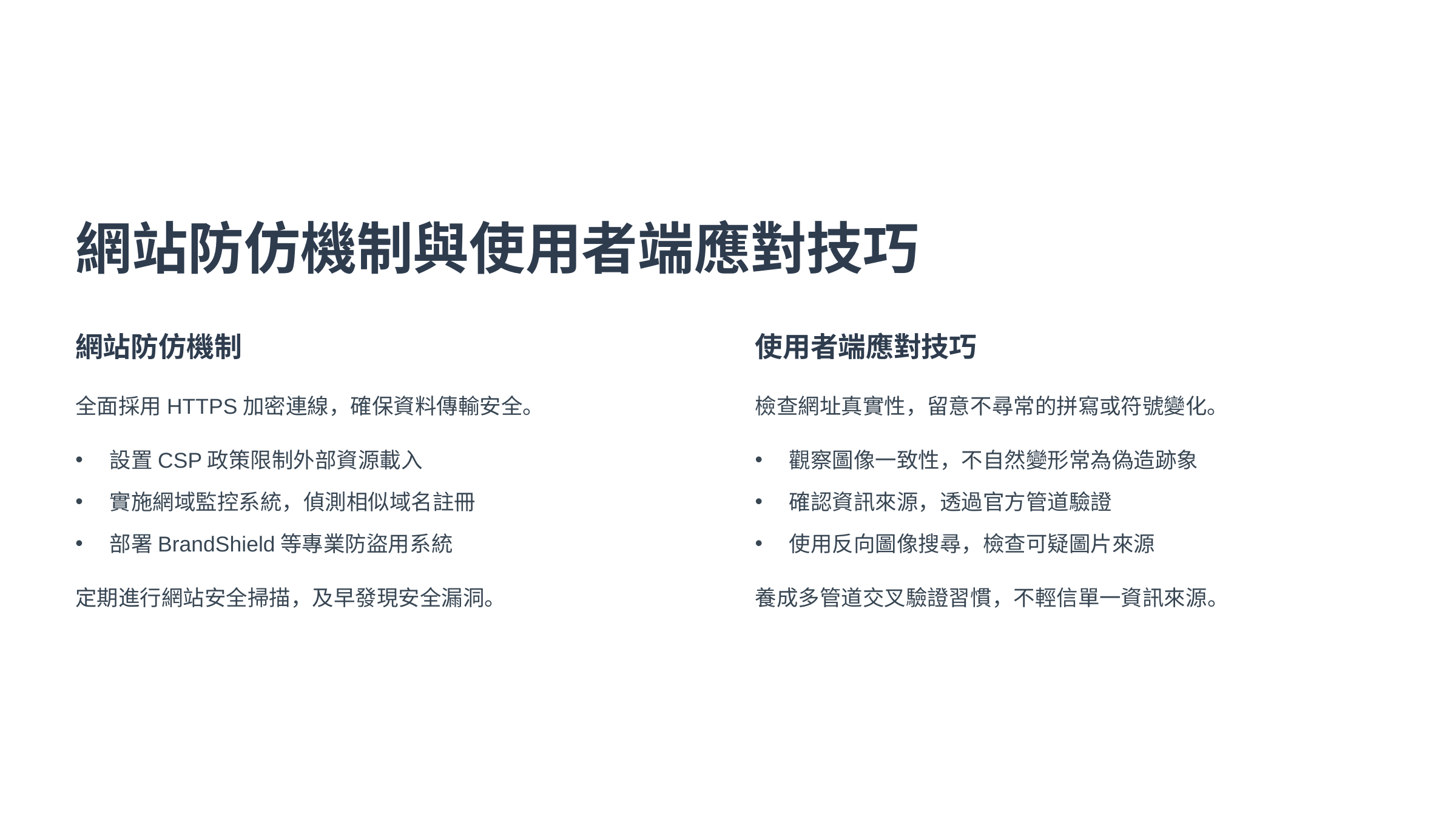

網站防仿機制與使用者端應對技巧
網站防仿機制
使用者端應對技巧
全面採用HTTPS加密連線，確保資料傳輸安全。
檢查網址真實性，留意不尋常的拼寫或符號變化。
設置CSP政策限制外部資源載入
觀察圖像一致性，不自然變形常為偽造跡象
實施網域監控系統，偵測相似域名註冊
確認資訊來源，透過官方管道驗證
部署BrandShield等專業防盜用系統
使用反向圖像搜尋，檢查可疑圖片來源
定期進行網站安全掃描，及早發現安全漏洞。
養成多管道交叉驗證習慣，不輕信單一資訊來源。